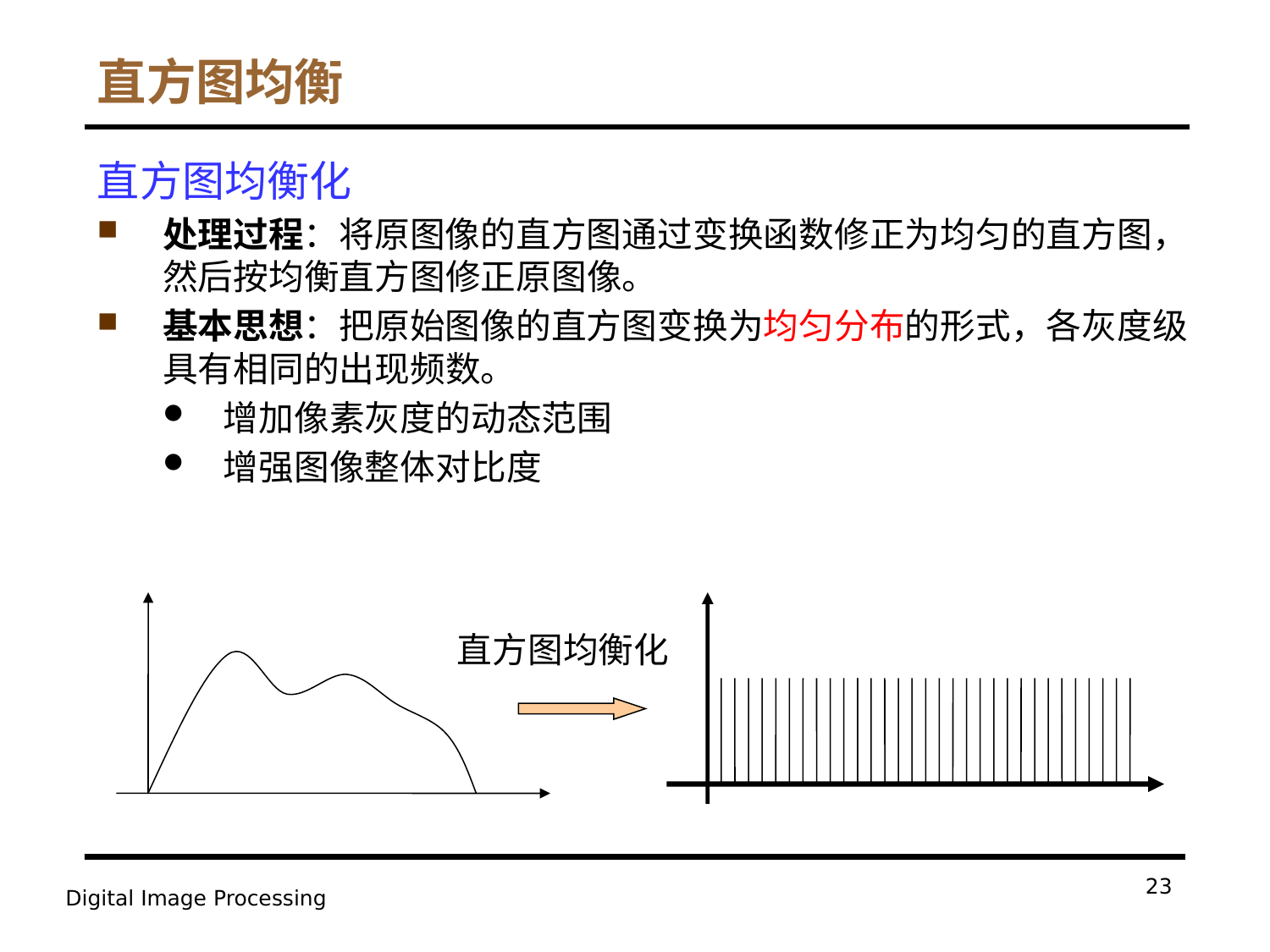

# 直方图均衡
直方图均衡化
处理过程：将原图像的直方图通过变换函数修正为均匀的直方图，然后按均衡直方图修正原图像。
基本思想：把原始图像的直方图变换为均匀分布的形式，各灰度级具有相同的出现频数。
增加像素灰度的动态范围
增强图像整体对比度

直方图均衡化

23
Digital Image Processing